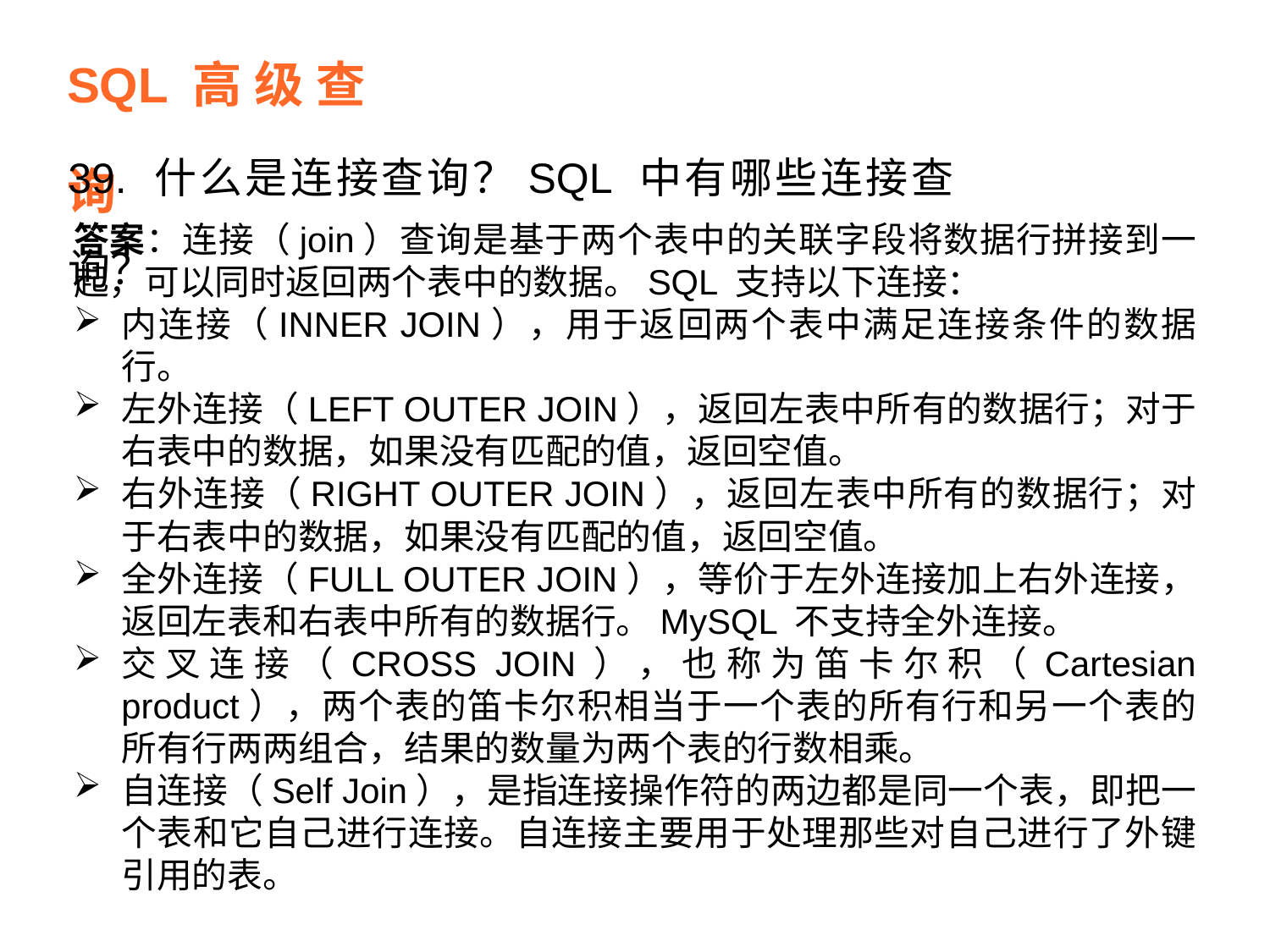

SQL高级查询
39. 什么是连接查询？SQL 中有哪些连接查询？
答案：连接（join）查询是基于两个表中的关联字段将数据行拼接到一起，可以同时返回两个表中的数据。SQL 支持以下连接：
内连接（INNER JOIN），用于返回两个表中满足连接条件的数据行。
左外连接（LEFT OUTER JOIN），返回左表中所有的数据行；对于右表中的数据，如果没有匹配的值，返回空值。
右外连接（RIGHT OUTER JOIN），返回左表中所有的数据行；对于右表中的数据，如果没有匹配的值，返回空值。
全外连接（FULL OUTER JOIN），等价于左外连接加上右外连接，返回左表和右表中所有的数据行。MySQL 不支持全外连接。
交叉连接（CROSS JOIN），也称为笛卡尔积（Cartesian product），两个表的笛卡尔积相当于一个表的所有行和另一个表的所有行两两组合，结果的数量为两个表的行数相乘。
自连接（Self Join），是指连接操作符的两边都是同一个表，即把一个表和它自己进行连接。自连接主要用于处理那些对自己进行了外键引用的表。